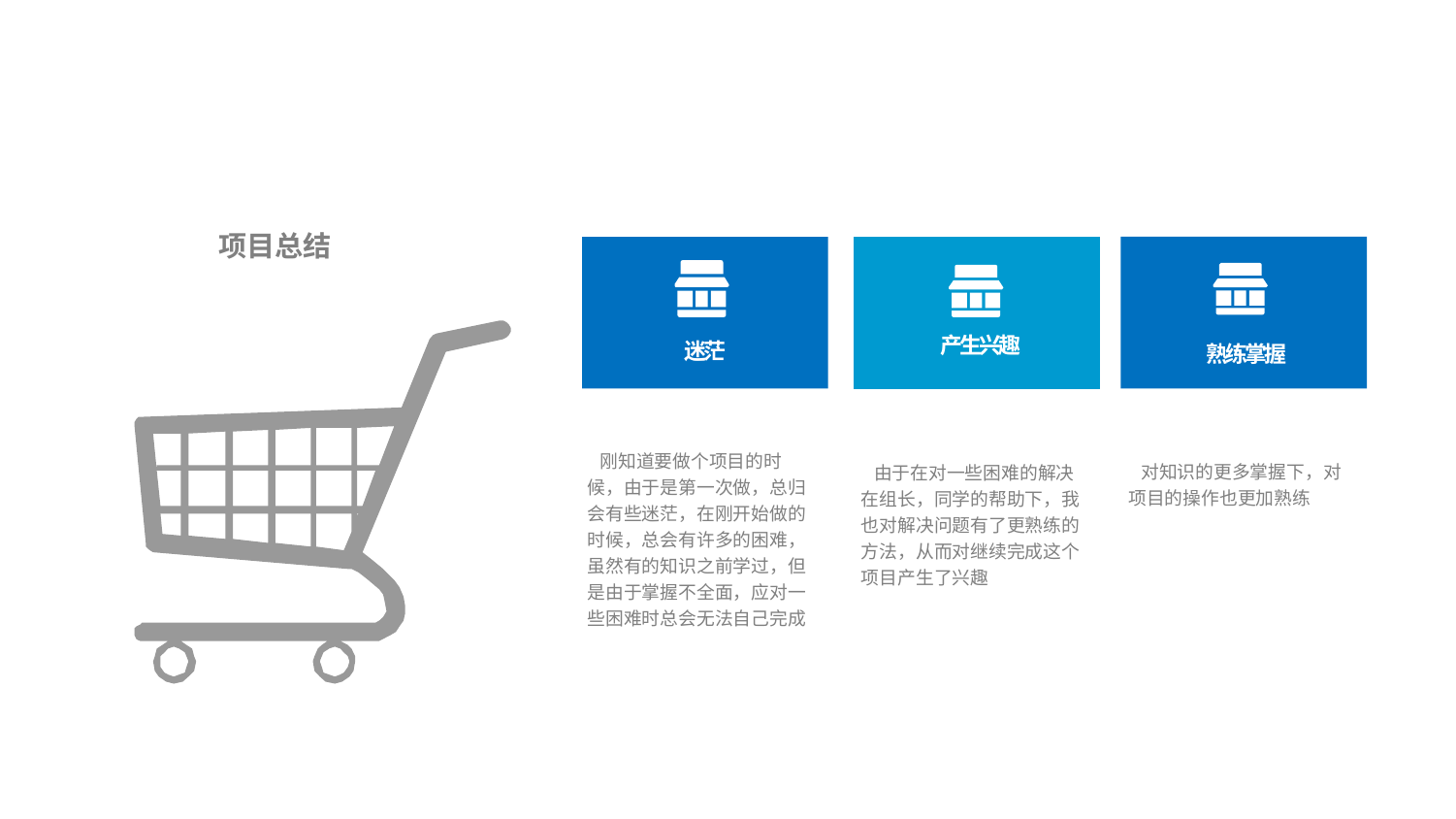

熟练掌握
  对知识的更多掌握下，对项目的操作也更加熟练

产生兴趣

  由于在对一些困难的解决在组长，同学的帮助下，我也对解决问题有了更熟练的方法，从而对继续完成这个项目产生了兴趣
项目总结

迷茫
  刚知道要做个项目的时候，由于是第一次做，总归会有些迷茫，在刚开始做的时候，总会有许多的困难，虽然有的知识之前学过，但是由于掌握不全面，应对一些困难时总会无法自己完成